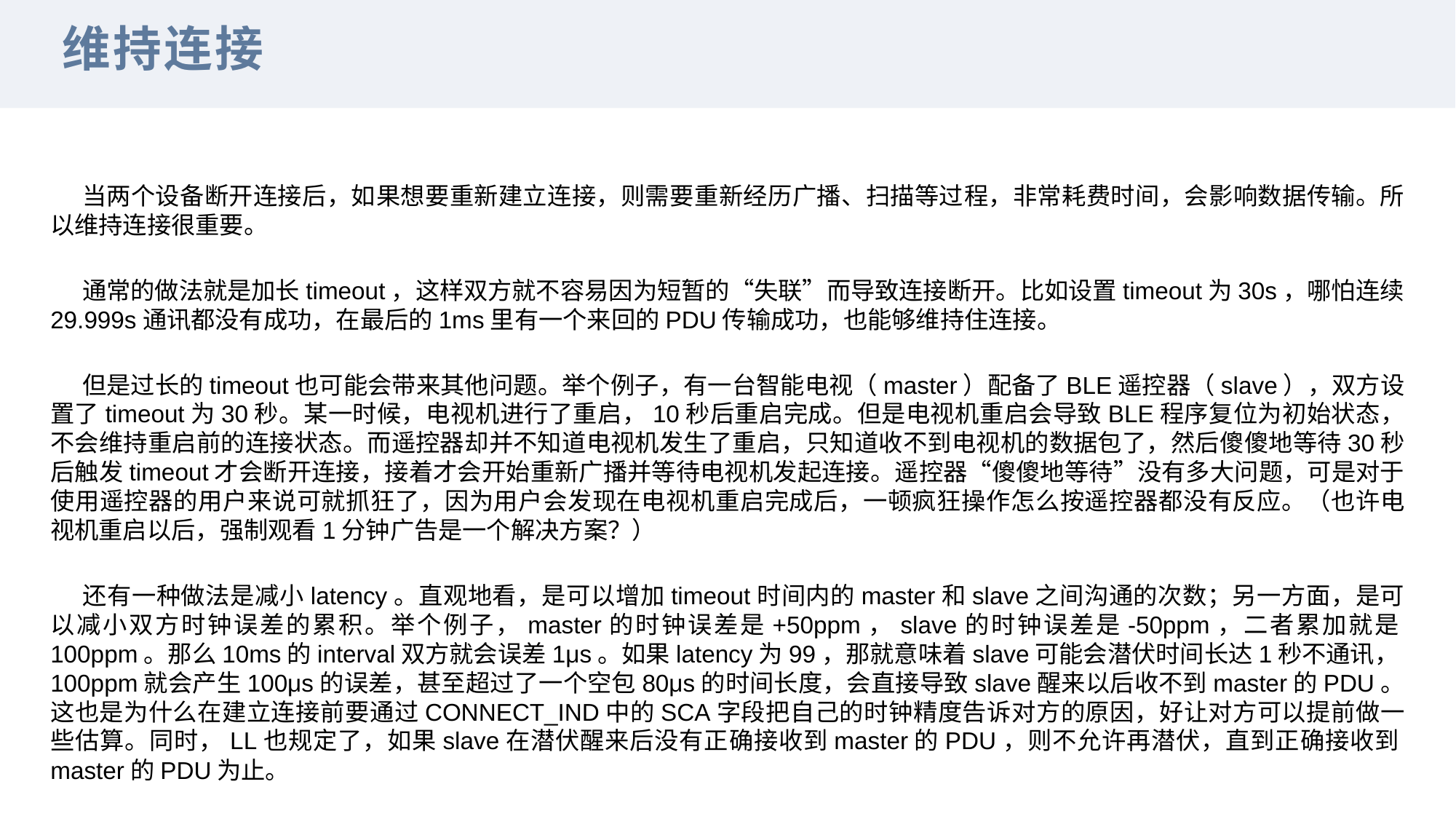

维持连接
当两个设备断开连接后，如果想要重新建立连接，则需要重新经历广播、扫描等过程，非常耗费时间，会影响数据传输。所以维持连接很重要。
通常的做法就是加长timeout，这样双方就不容易因为短暂的“失联”而导致连接断开。比如设置timeout为30s，哪怕连续29.999s通讯都没有成功，在最后的1ms里有一个来回的PDU传输成功，也能够维持住连接。
但是过长的timeout也可能会带来其他问题。举个例子，有一台智能电视（master）配备了BLE遥控器（slave），双方设置了timeout为30秒。某一时候，电视机进行了重启，10秒后重启完成。但是电视机重启会导致BLE程序复位为初始状态，不会维持重启前的连接状态。而遥控器却并不知道电视机发生了重启，只知道收不到电视机的数据包了，然后傻傻地等待30秒后触发timeout才会断开连接，接着才会开始重新广播并等待电视机发起连接。遥控器“傻傻地等待”没有多大问题，可是对于使用遥控器的用户来说可就抓狂了，因为用户会发现在电视机重启完成后，一顿疯狂操作怎么按遥控器都没有反应。（也许电视机重启以后，强制观看1分钟广告是一个解决方案？）
还有一种做法是减小latency。直观地看，是可以增加timeout时间内的master和slave之间沟通的次数；另一方面，是可以减小双方时钟误差的累积。举个例子，master的时钟误差是+50ppm，slave的时钟误差是-50ppm，二者累加就是100ppm。那么10ms的interval双方就会误差1μs。如果latency为99，那就意味着slave可能会潜伏时间长达1秒不通讯，100ppm就会产生100μs的误差，甚至超过了一个空包80μs的时间长度，会直接导致slave醒来以后收不到master的PDU。这也是为什么在建立连接前要通过CONNECT_IND中的SCA字段把自己的时钟精度告诉对方的原因，好让对方可以提前做一些估算。同时，LL也规定了，如果slave在潜伏醒来后没有正确接收到master的PDU，则不允许再潜伏，直到正确接收到master的PDU为止。